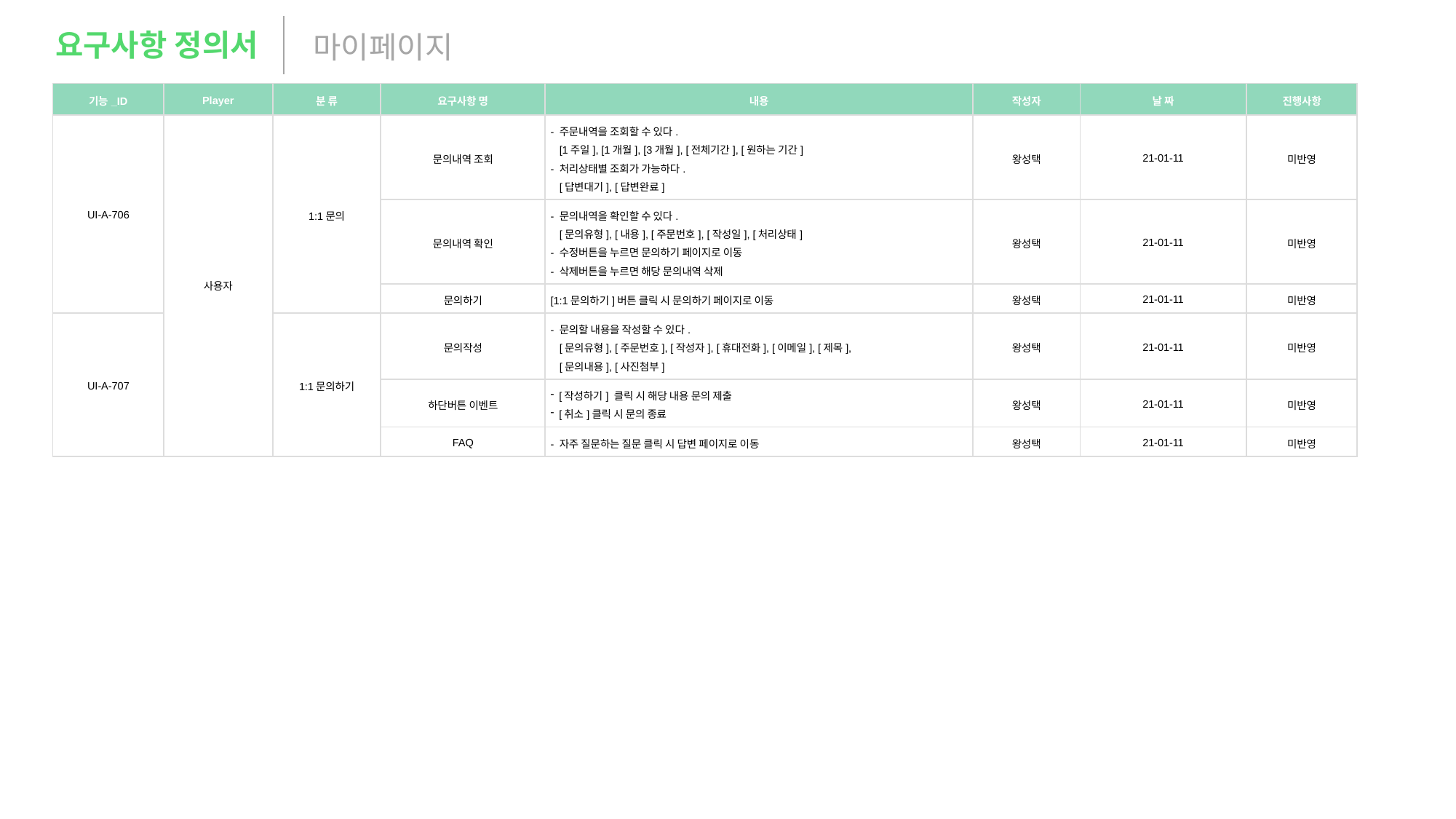

요구사항 정의서
마이페이지
| 기능\_ID | Player | 분 류 | 요구사항 명 | 내용 | 작성자 | 날 짜 | 진행사항 |
| --- | --- | --- | --- | --- | --- | --- | --- |
| UI-A-706 | 사용자 | 1:1문의 | 문의내역 조회 | - 주문내역을 조회할 수 있다. [1주일], [1개월], [3개월], [전체기간], [원하는 기간] - 처리상태별 조회가 가능하다. [답변대기], [답변완료] | 왕성택 | 21-01-11 | 미반영 |
|  |  |  | 문의내역 확인 | - 문의내역을 확인할 수 있다. [문의유형], [내용], [주문번호], [작성일], [처리상태] - 수정버튼을 누르면 문의하기 페이지로 이동 - 삭제버튼을 누르면 해당 문의내역 삭제 | 왕성택 | 21-01-11 | 미반영 |
|  |  |  | 문의하기 | [1:1문의하기]버튼 클릭 시 문의하기 페이지로 이동 | 왕성택 | 21-01-11 | 미반영 |
| UI-A-707 |  | 1:1문의하기 | 문의작성 | - 문의할 내용을 작성할 수 있다. [문의유형], [주문번호], [작성자], [휴대전화], [이메일], [제목], [문의내용], [사진첨부] | 왕성택 | 21-01-11 | 미반영 |
|  |  |  | 하단버튼 이벤트 | [작성하기] 클릭 시 해당 내용 문의 제출 [취소]클릭 시 문의 종료 | 왕성택 | 21-01-11 | 미반영 |
|  |  |  | FAQ | - 자주 질문하는 질문 클릭 시 답변 페이지로 이동 | 왕성택 | 21-01-11 | 미반영 |